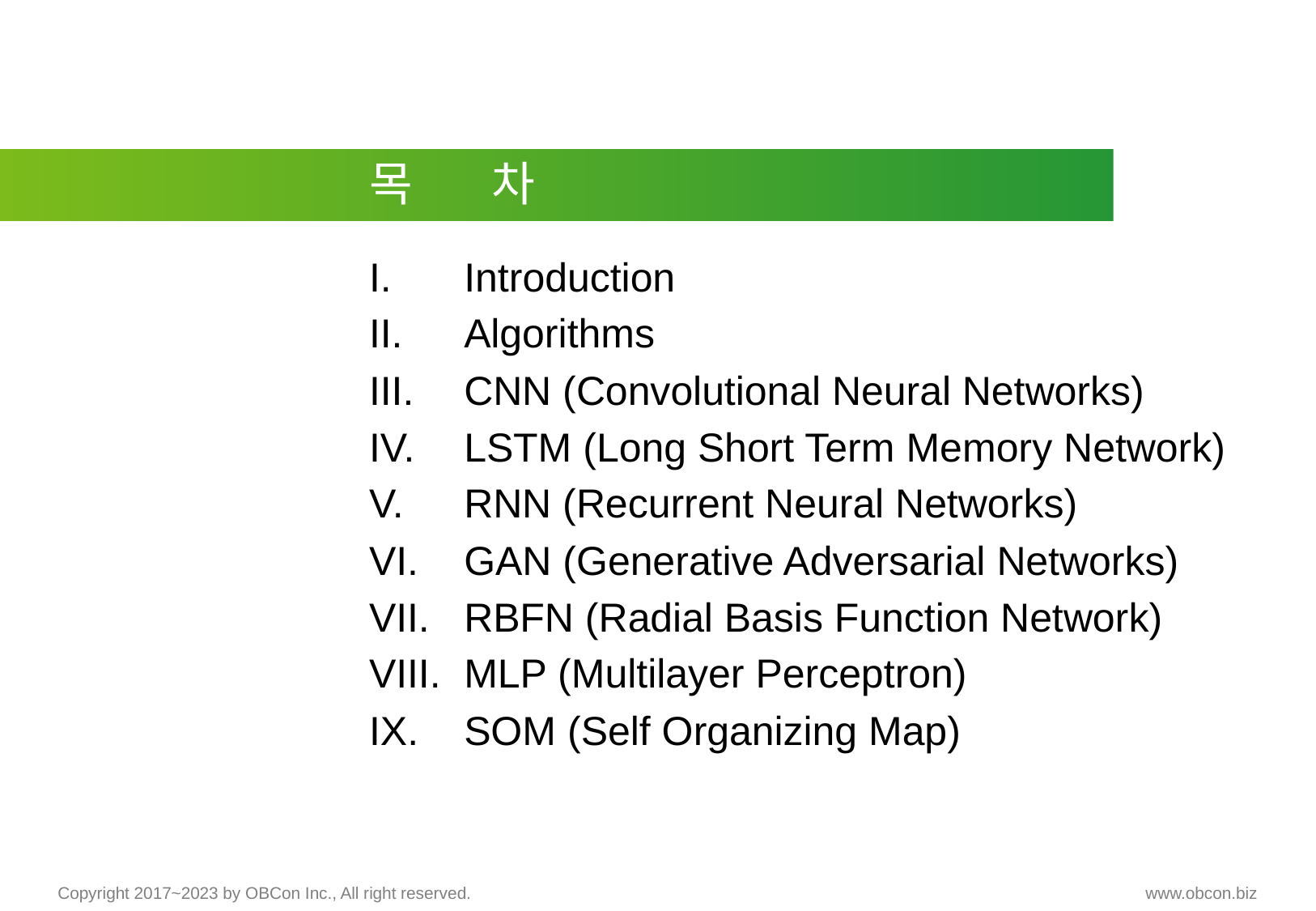

# 목      차
Introduction
Algorithms
CNN (Convolutional Neural Networks)
LSTM (Long Short Term Memory Network)
RNN (Recurrent Neural Networks)
GAN (Generative Adversarial Networks)
RBFN (Radial Basis Function Network)
MLP (Multilayer Perceptron)
SOM (Self Organizing Map)